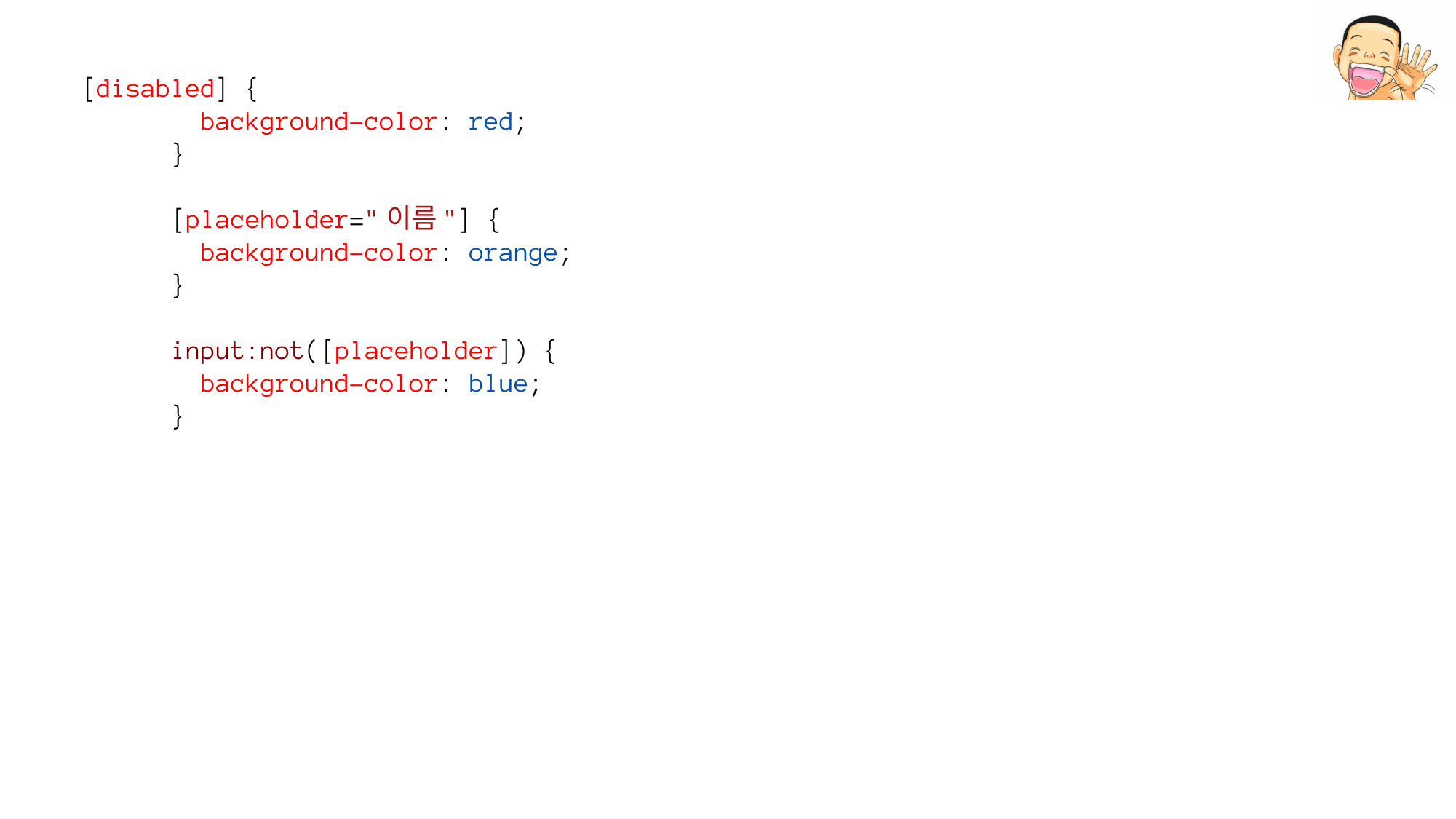

[disabled] {
        background-color: red;
      }
      [placeholder="이름"] {
        background-color: orange;
      }
      input:not([placeholder]) {
        background-color: blue;
      }